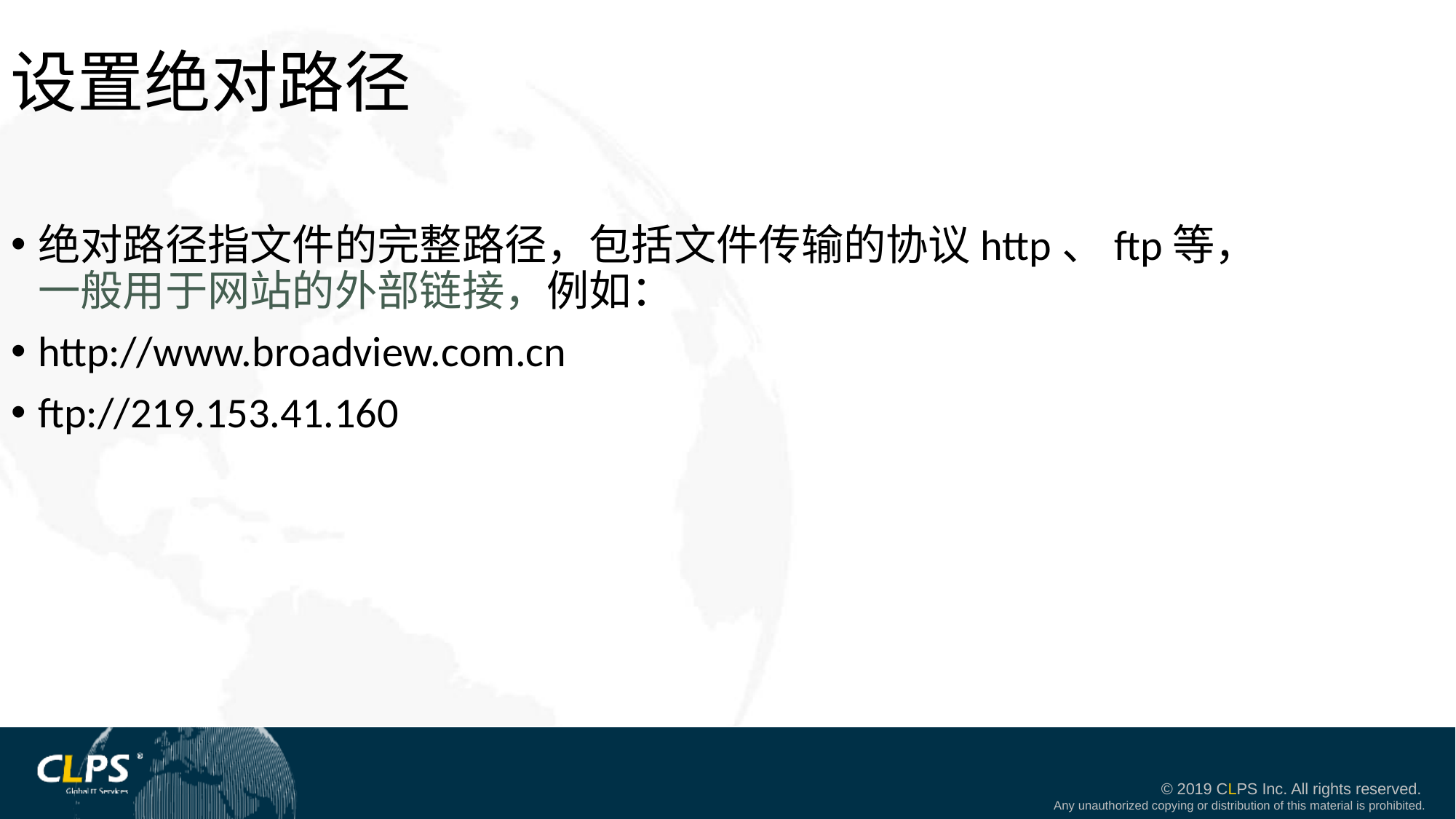

设置绝对路径
绝对路径指文件的完整路径，包括文件传输的协议http、ftp等，一般用于网站的外部链接，例如：
http://www.broadview.com.cn
ftp://219.153.41.160